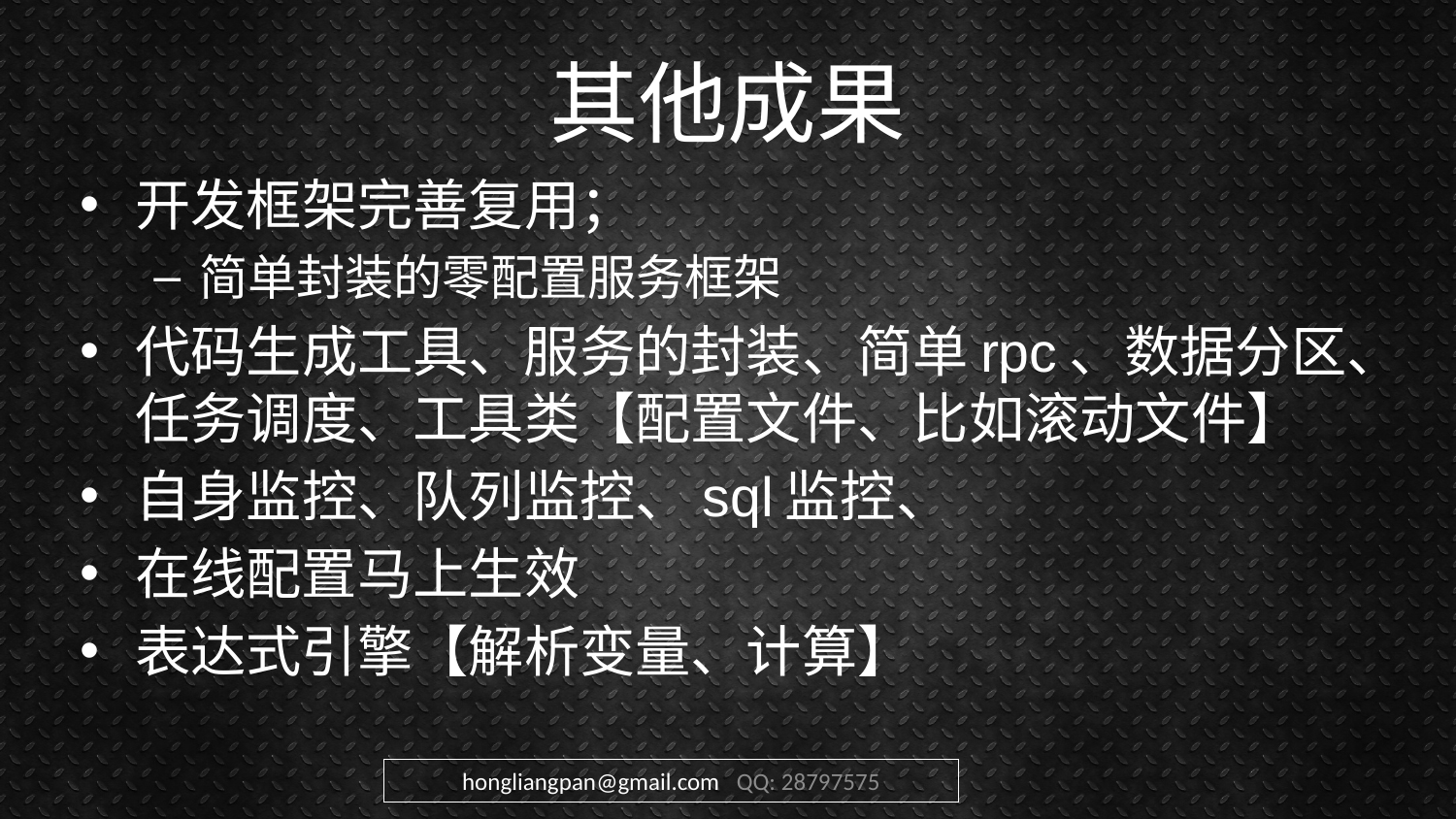

# 其他成果
开发框架完善复用；
简单封装的零配置服务框架
代码生成工具、服务的封装、简单rpc、数据分区、任务调度、工具类【配置文件、比如滚动文件】
自身监控、队列监控、sql监控、
在线配置马上生效
表达式引擎【解析变量、计算】